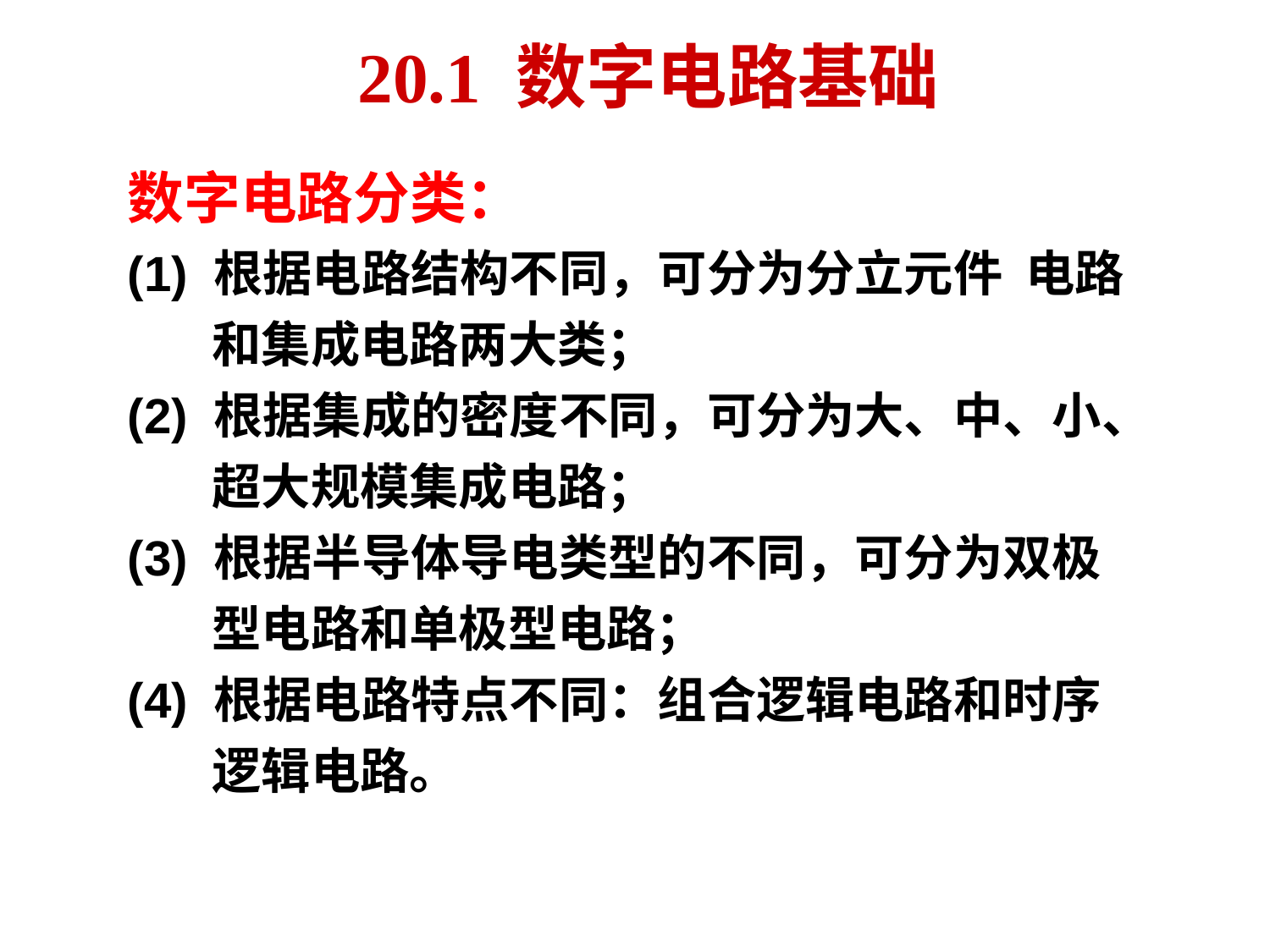

20.1 数字电路基础
数字电路分类：
(1) 根据电路结构不同，可分为分立元件  电路和集成电路两大类；
(2) 根据集成的密度不同，可分为大、中、小、超大规模集成电路；
(3) 根据半导体导电类型的不同，可分为双极型电路和单极型电路；
(4) 根据电路特点不同：组合逻辑电路和时序逻辑电路。